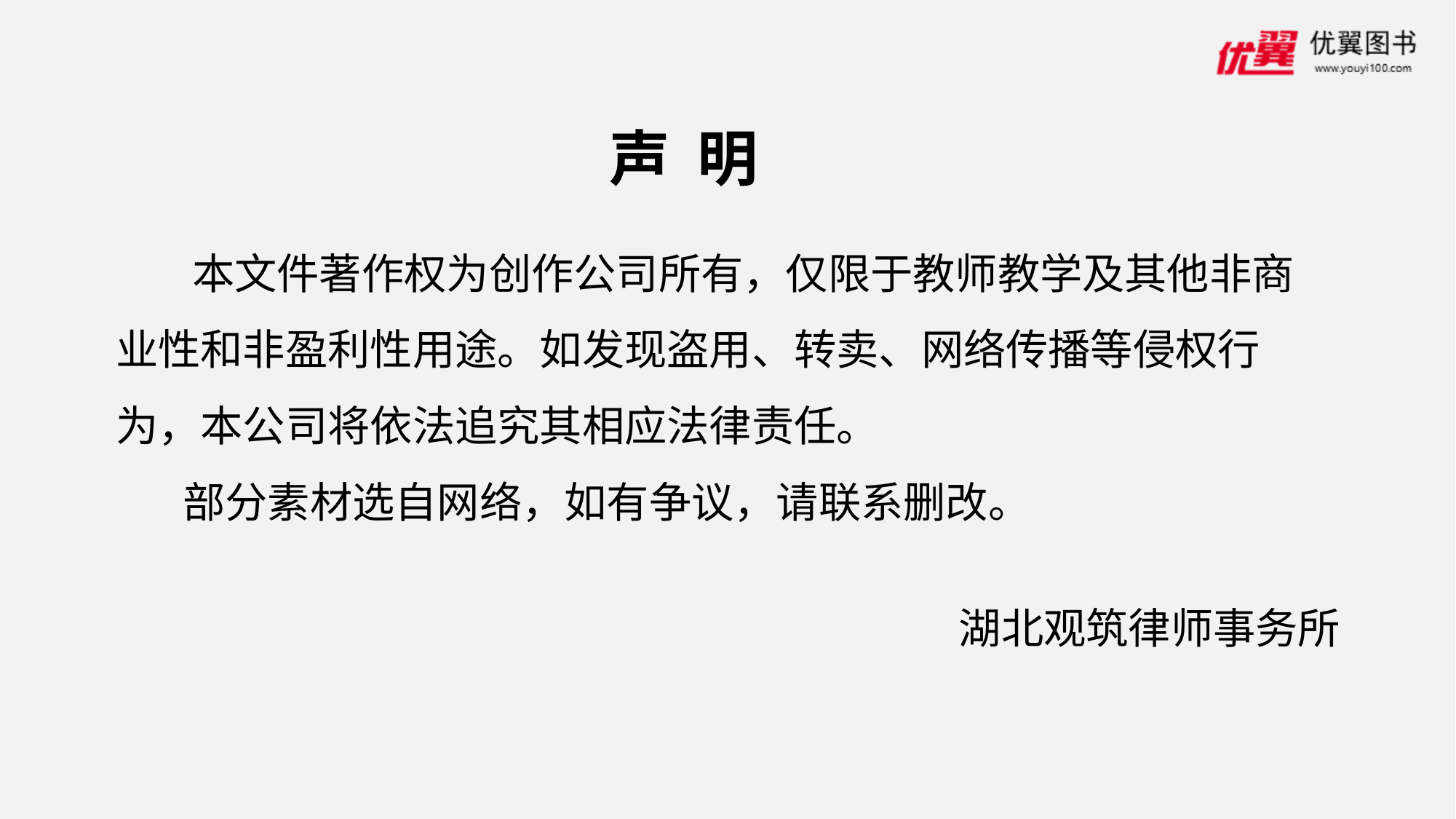

声  明
       本文件著作权为创作公司所有，仅限于教师教学及其他非商业性和非盈利性用途。如发现盗用、转卖、网络传播等侵权行为，本公司将依法追究其相应法律责任。
      部分素材选自网络，如有争议，请联系删改。

湖北观筑律师事务所